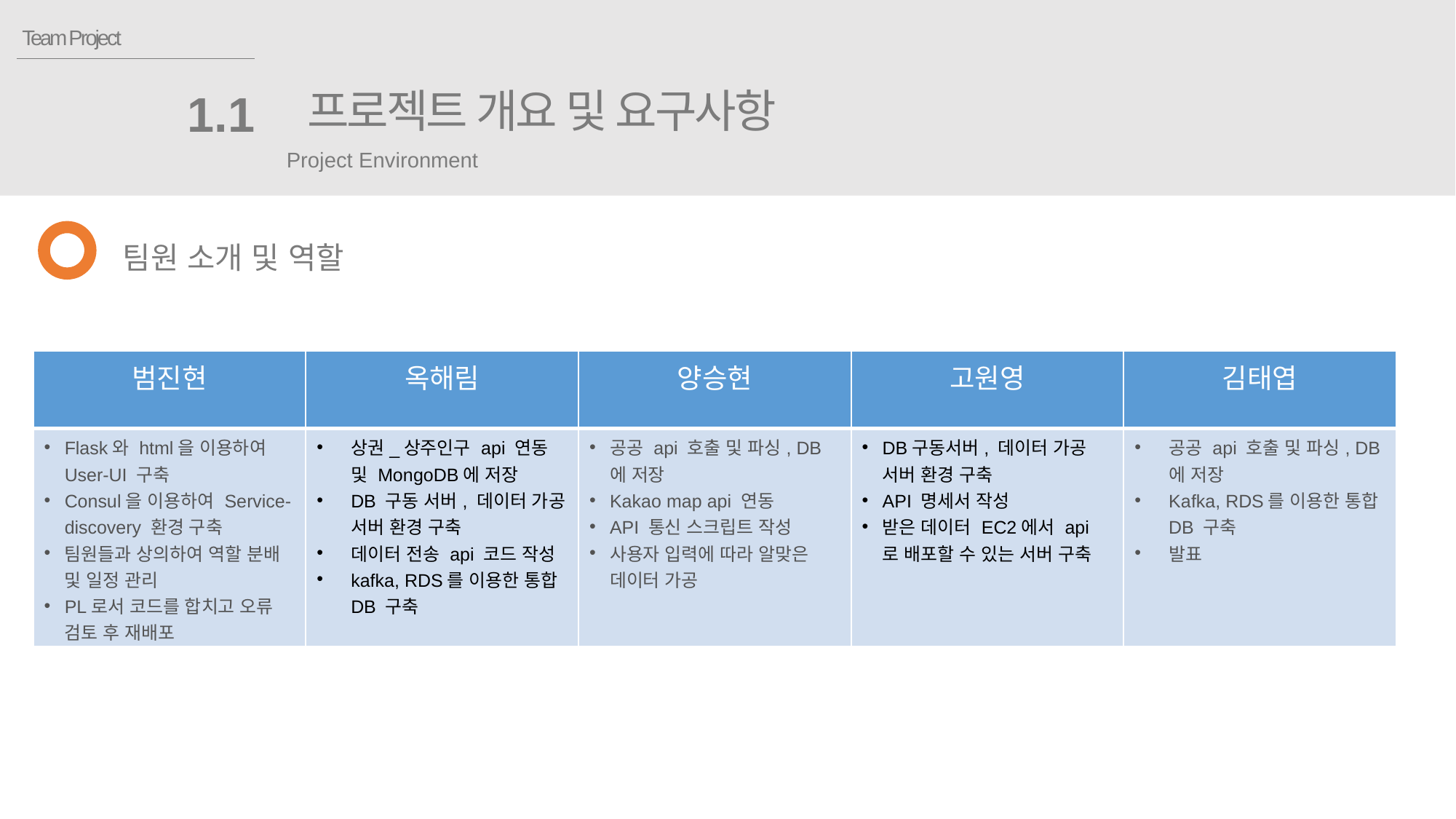

Team Project
프로젝트 개요 및 요구사항
1.1
Project Environment

팀원 소개 및 역할
| 범진현 | 옥해림 | 양승현 | 고원영 | 김태엽 |
| --- | --- | --- | --- | --- |
| Flask와 html을 이용하여 User-UI 구축 Consul을 이용하여 Service-discovery 환경 구축 팀원들과 상의하여 역할 분배 및 일정 관리 PL로서 코드를 합치고 오류 검토 후 재배포 | 상권\_상주인구 api 연동 및 MongoDB에 저장 DB 구동 서버, 데이터 가공 서버 환경 구축 데이터 전송 api 코드 작성 kafka, RDS를 이용한 통합 DB 구축 | 공공 api 호출 및 파싱, DB에 저장 Kakao map api 연동 API 통신 스크립트 작성 사용자 입력에 따라 알맞은 데이터 가공 | DB구동서버, 데이터 가공 서버 환경 구축 API 명세서 작성 받은 데이터 EC2에서 api 로 배포할 수 있는 서버 구축 | 공공 api 호출 및 파싱, DB에 저장 Kafka, RDS를 이용한 통합 DB 구축 발표 |